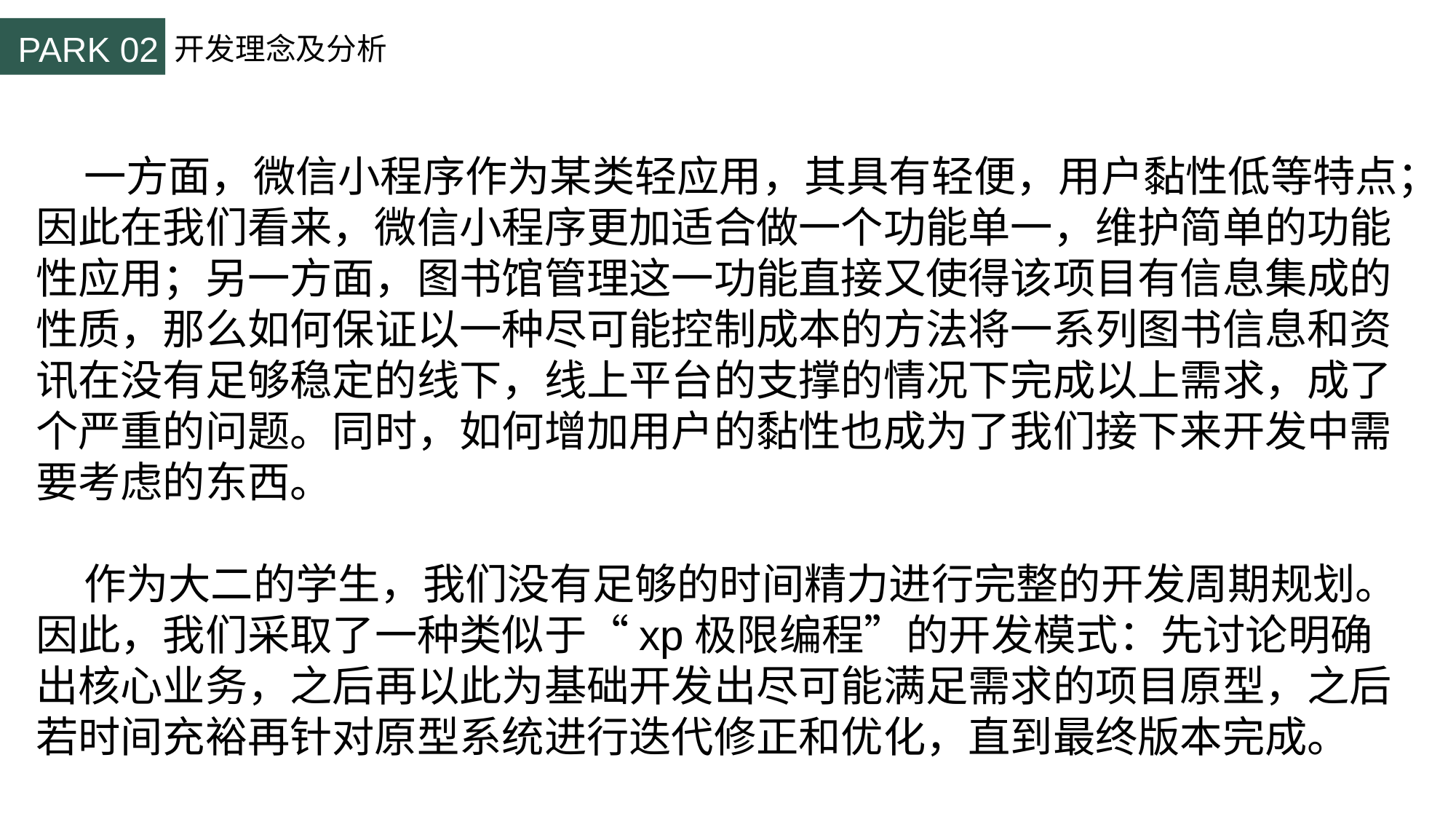

开发理念及分析
    一方面，微信小程序作为某类轻应用，其具有轻便，用户黏性低等特点；因此在我们看来，微信小程序更加适合做一个功能单一，维护简单的功能性应用；另一方面，图书馆管理这一功能直接又使得该项目有信息集成的性质，那么如何保证以一种尽可能控制成本的方法将一系列图书信息和资讯在没有足够稳定的线下，线上平台的支撑的情况下完成以上需求，成了个严重的问题。同时，如何增加用户的黏性也成为了我们接下来开发中需要考虑的东西。

    作为大二的学生，我们没有足够的时间精力进行完整的开发周期规划。因此，我们采取了一种类似于“xp极限编程”的开发模式：先讨论明确出核心业务，之后再以此为基础开发出尽可能满足需求的项目原型，之后若时间充裕再针对原型系统进行迭代修正和优化，直到最终版本完成。